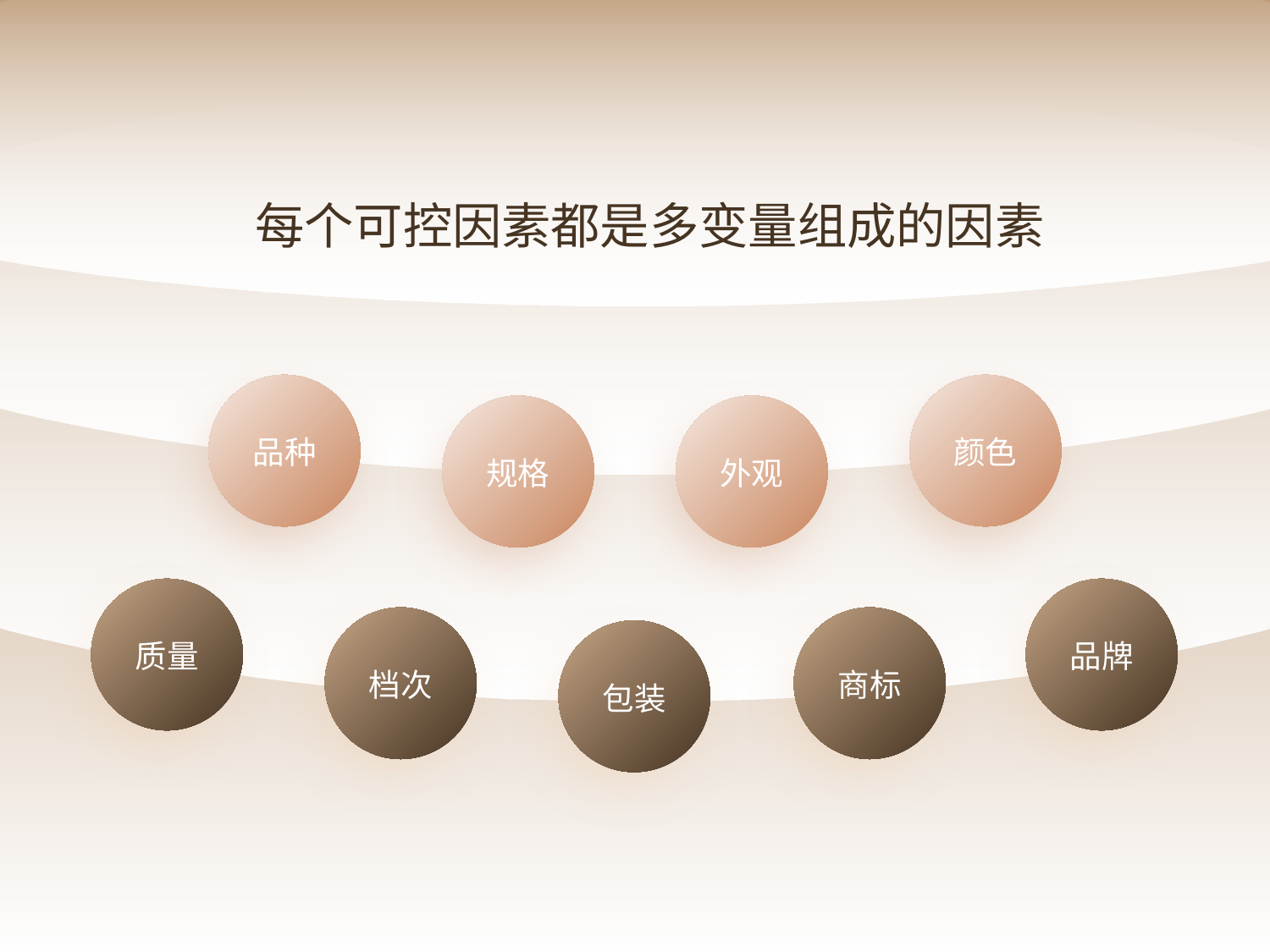

每个可控因素都是多变量组成的因素

品种
颜色
规格
外观

质量
品牌
档次
商标
包装